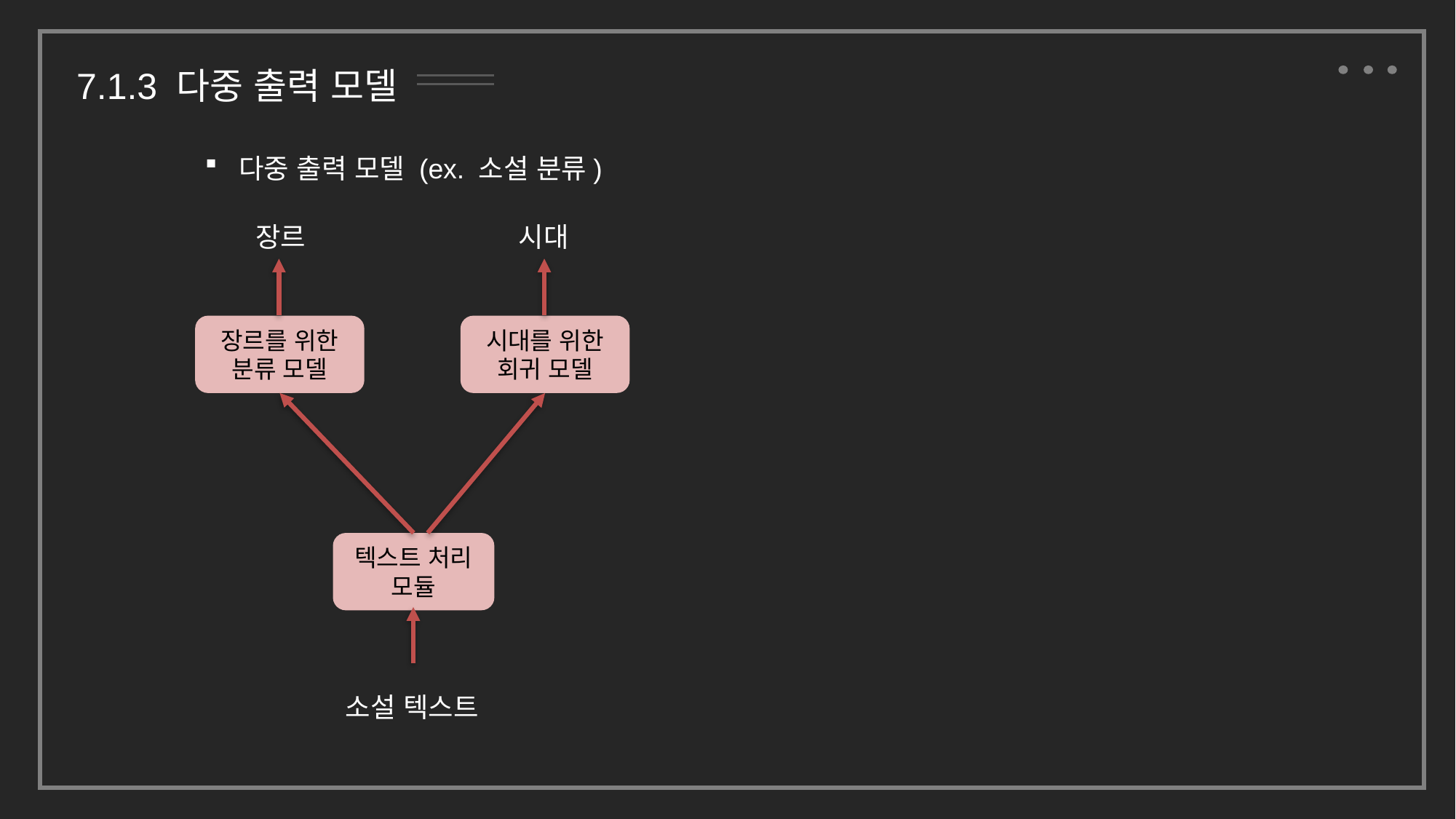

7.1.3 다중 출력 모델

다중 출력 모델 (ex. 소설 분류)
장르
시대
장르를 위한 분류 모델
시대를 위한 회귀 모델
텍스트 처리 모듈
소설 텍스트